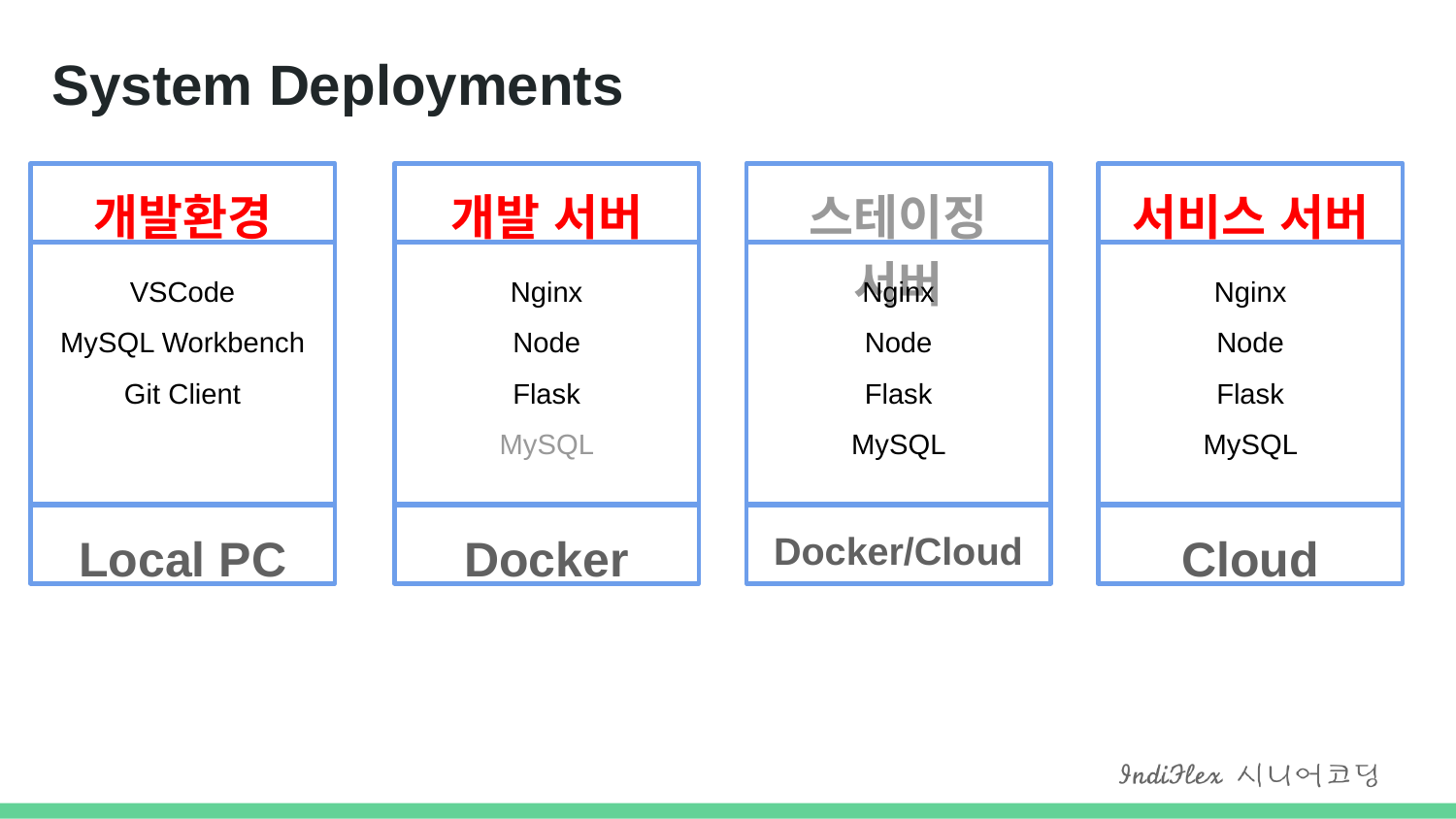

# System Deployments
개발환경
개발 서버
스테이징 서버
서비스 서버
VSCode
MySQL Workbench
Git Client

Nginx
Node
Flask
MySQL
Nginx
Node
Flask
MySQL
Nginx
Node
Flask
MySQL
Local PC
Docker
Docker/Cloud
Cloud